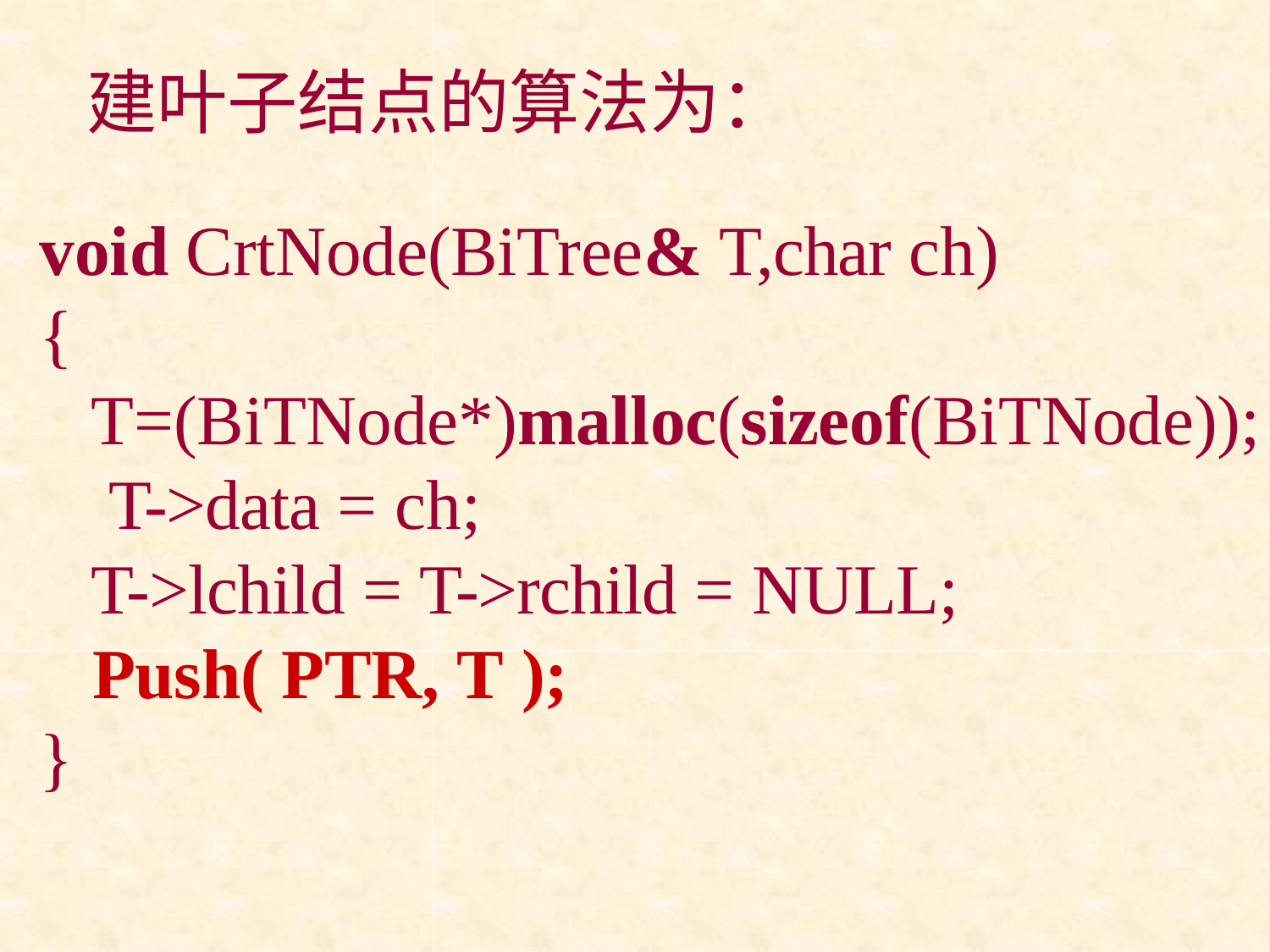

建叶子结点的算法为：
void CrtNode(BiTree& T,char ch)
{
T=(BiTNode*)malloc(sizeof(BiTNode));  T->data = ch;
T->lchild = T->rchild = NULL;
Push( PTR, T );
}